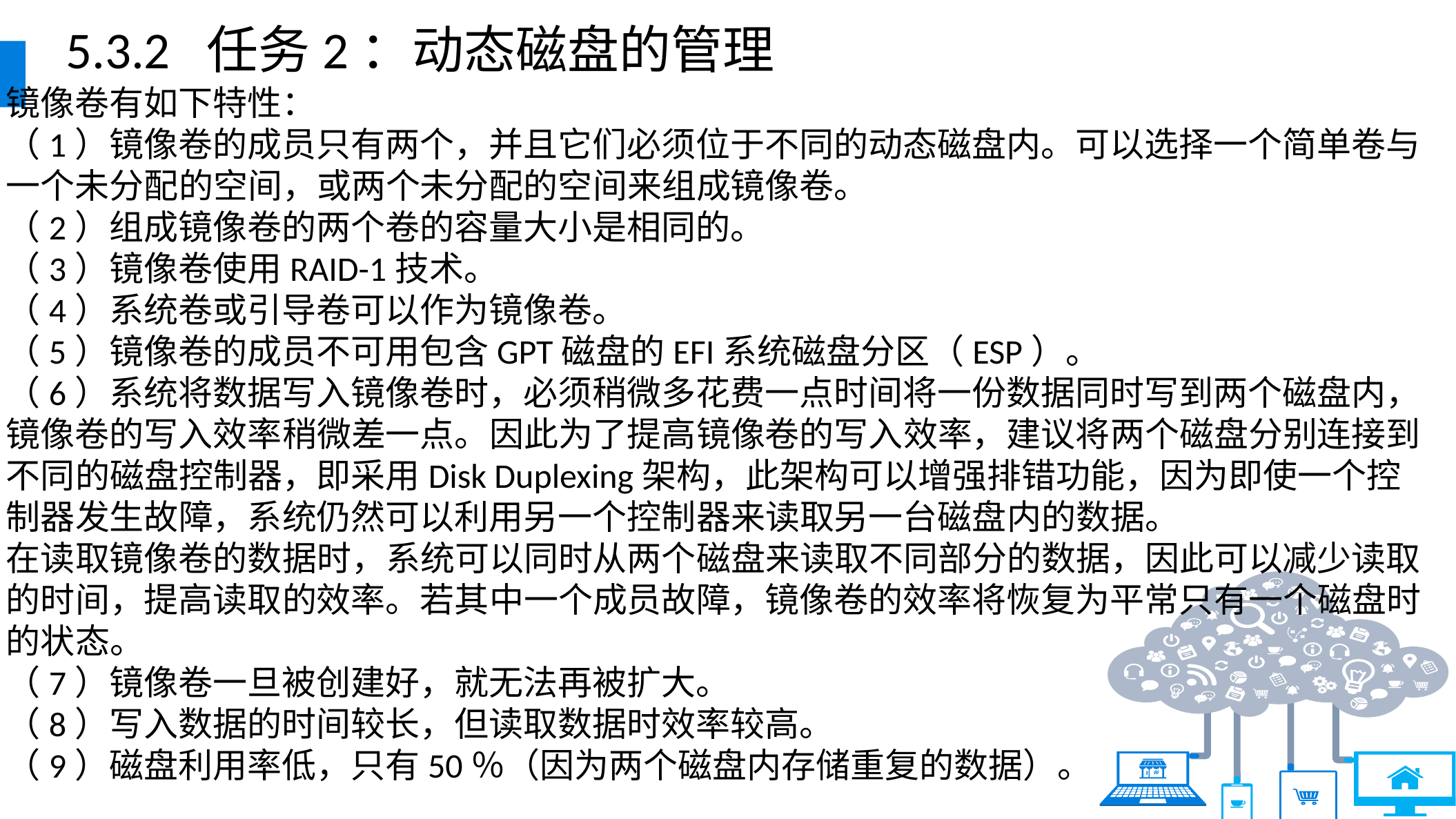

5.3.2  任务2：动态磁盘的管理
镜像卷有如下特性：
（1）镜像卷的成员只有两个，并且它们必须位于不同的动态磁盘内。可以选择一个简单卷与一个未分配的空间，或两个未分配的空间来组成镜像卷。
（2）组成镜像卷的两个卷的容量大小是相同的。
（3）镜像卷使用RAID-1技术。
（4）系统卷或引导卷可以作为镜像卷。
（5）镜像卷的成员不可用包含GPT磁盘的EFI系统磁盘分区（ESP）。
（6）系统将数据写入镜像卷时，必须稍微多花费一点时间将一份数据同时写到两个磁盘内，镜像卷的写入效率稍微差一点。因此为了提高镜像卷的写入效率，建议将两个磁盘分别连接到不同的磁盘控制器，即采用Disk Duplexing架构，此架构可以增强排错功能，因为即使一个控制器发生故障，系统仍然可以利用另一个控制器来读取另一台磁盘内的数据。
在读取镜像卷的数据时，系统可以同时从两个磁盘来读取不同部分的数据，因此可以减少读取的时间，提高读取的效率。若其中一个成员故障，镜像卷的效率将恢复为平常只有一个磁盘时的状态。
（7）镜像卷一旦被创建好，就无法再被扩大。
（8）写入数据的时间较长，但读取数据时效率较高。
（9）磁盘利用率低，只有50％（因为两个磁盘内存储重复的数据）。